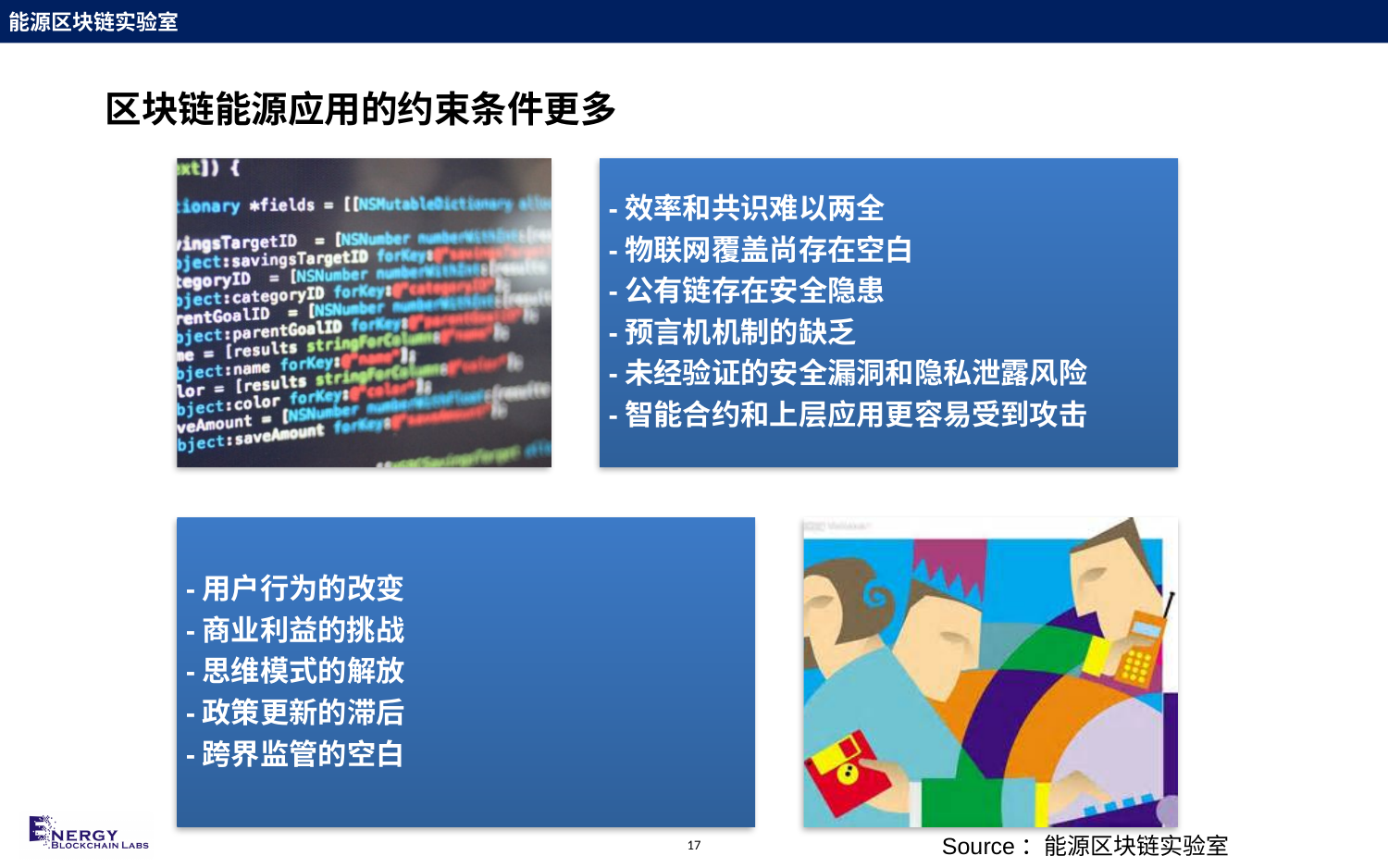

# 区块链能源应用挑战
区块链能源应用的约束条件更多
-效率和共识难以两全
-物联网覆盖尚存在空白
-公有链存在安全隐患
-预言机机制的缺乏
-未经验证的安全漏洞和隐私泄露风险
-智能合约和上层应用更容易受到攻击
-用户行为的改变
-商业利益的挑战
-思维模式的解放
-政策更新的滞后
-跨界监管的空白
Source：能源区块链实验室